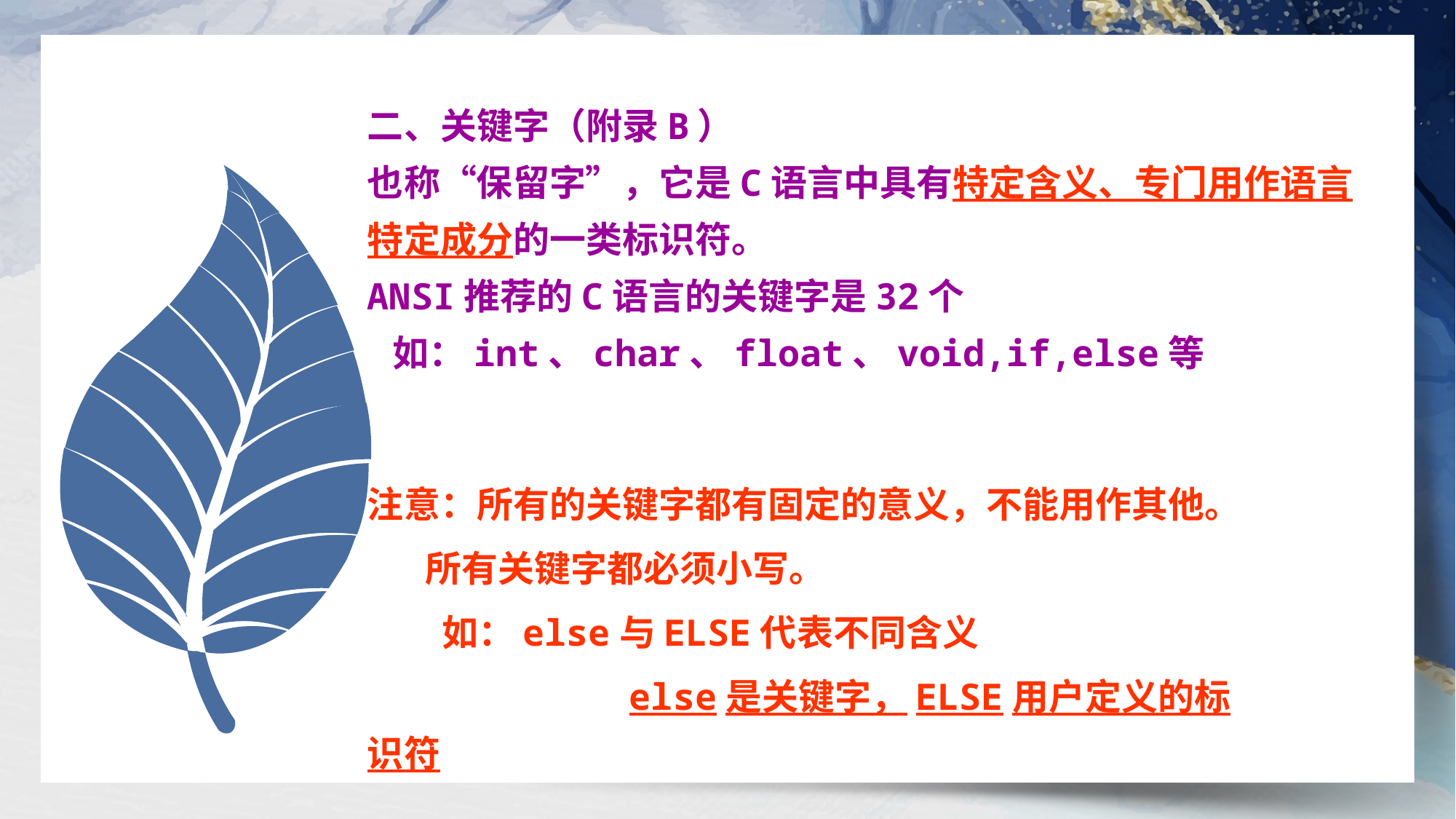

二、关键字（附录B）
也称“保留字”，它是C语言中具有特定含义、专门用作语言特定成分的一类标识符。
ANSI推荐的C语言的关键字是32个
  如：int、char、float、void,if,else等

注意：所有的关键字都有固定的意义，不能用作其他。
      所有关键字都必须小写。
        如：else与ELSE代表不同含义
            else是关键字，ELSE用户定义的标识符